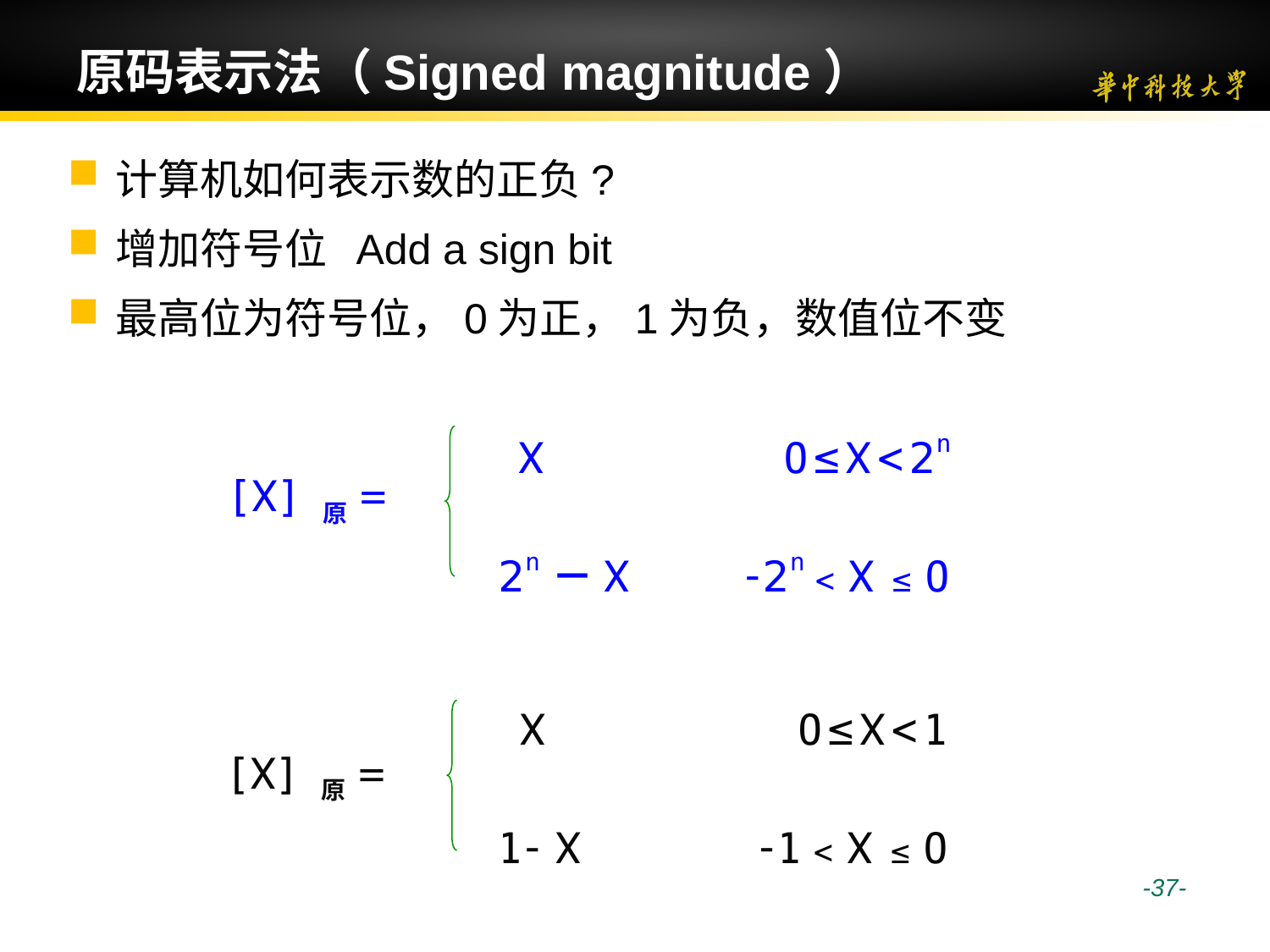

# 原码表示法（Signed magnitude）
计算机如何表示数的正负?
增加符号位  Add a sign bit
最高位为符号位，0为正，1为负，数值位不变

X                   0≤X<2n
2n－X         -2n < X ≤ 0

[X] 原=
X                    0≤X<1
1- X              -1 < X ≤ 0

[X] 原=
 -37-